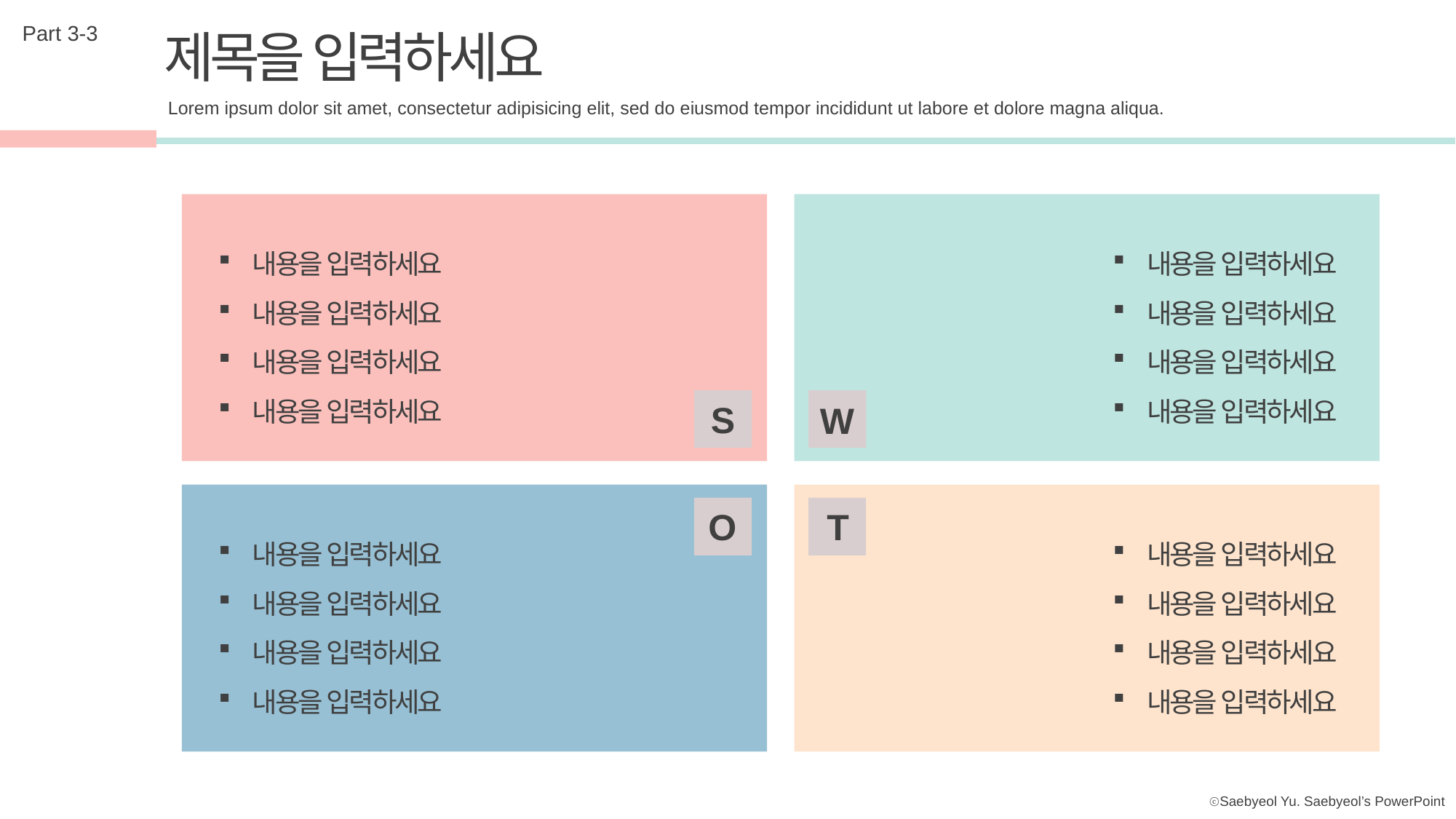

Part 3-3
제목을 입력하세요
Lorem ipsum dolor sit amet, consectetur adipisicing elit, sed do eiusmod tempor incididunt ut labore et dolore magna aliqua.

내용을 입력하세요
내용을 입력하세요
내용을 입력하세요
내용을 입력하세요
내용을 입력하세요
내용을 입력하세요
내용을 입력하세요
내용을 입력하세요

S
W

T
O
내용을 입력하세요
내용을 입력하세요
내용을 입력하세요
내용을 입력하세요
내용을 입력하세요
내용을 입력하세요
내용을 입력하세요
내용을 입력하세요